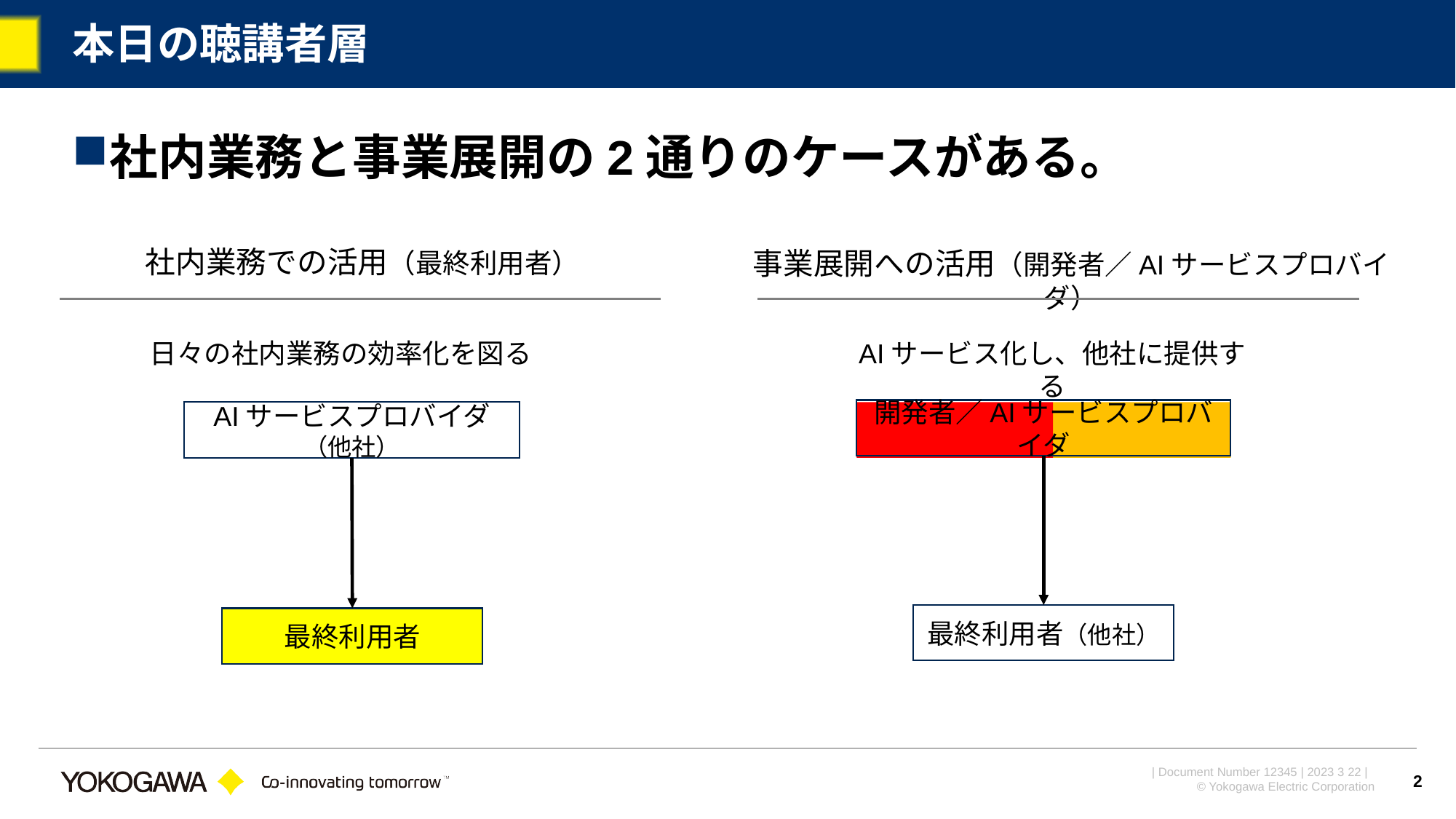

# 本日の聴講者層
社内業務と事業展開の2通りのケースがある。
社内業務での活用（最終利用者）
事業展開への活用（開発者／AIサービスプロバイダ）
日々の社内業務の効率化を図る
AIサービス化し、他社に提供する
開発者／AIサービスプロバイダ
AIサービスプロバイダ（他社）

最終利用者（他社）
最終利用者
2